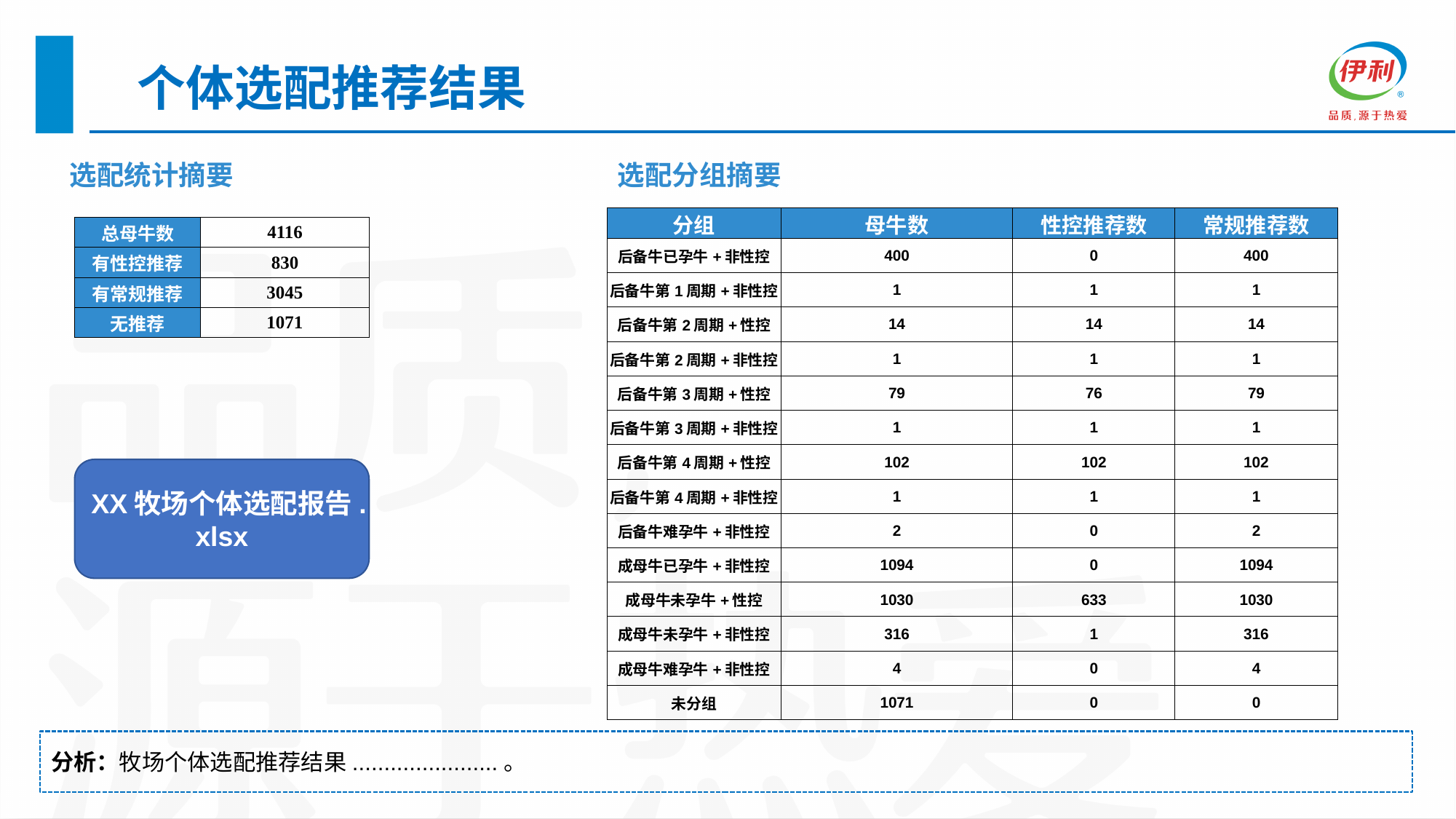

个体选配推荐结果
选配统计摘要
选配分组摘要
| 分组 | 母牛数 | 性控推荐数 | 常规推荐数 |
| --- | --- | --- | --- |
| 后备牛已孕牛+非性控 | 400 | 0 | 400 |
| 后备牛第1周期+非性控 | 1 | 1 | 1 |
| 后备牛第2周期+性控 | 14 | 14 | 14 |
| 后备牛第2周期+非性控 | 1 | 1 | 1 |
| 后备牛第3周期+性控 | 79 | 76 | 79 |
| 后备牛第3周期+非性控 | 1 | 1 | 1 |
| 后备牛第4周期+性控 | 102 | 102 | 102 |
| 后备牛第4周期+非性控 | 1 | 1 | 1 |
| 后备牛难孕牛+非性控 | 2 | 0 | 2 |
| 成母牛已孕牛+非性控 | 1094 | 0 | 1094 |
| 成母牛未孕牛+性控 | 1030 | 633 | 1030 |
| 成母牛未孕牛+非性控 | 316 | 1 | 316 |
| 成母牛难孕牛+非性控 | 4 | 0 | 4 |
| 未分组 | 1071 | 0 | 0 |
| 总母牛数 | 4116 |
| --- | --- |
| 有性控推荐 | 830 |
| 有常规推荐 | 3045 |
| 无推荐 | 1071 |
XX牧场个体选配报告.xlsx
分析：牧场个体选配推荐结果.......................。